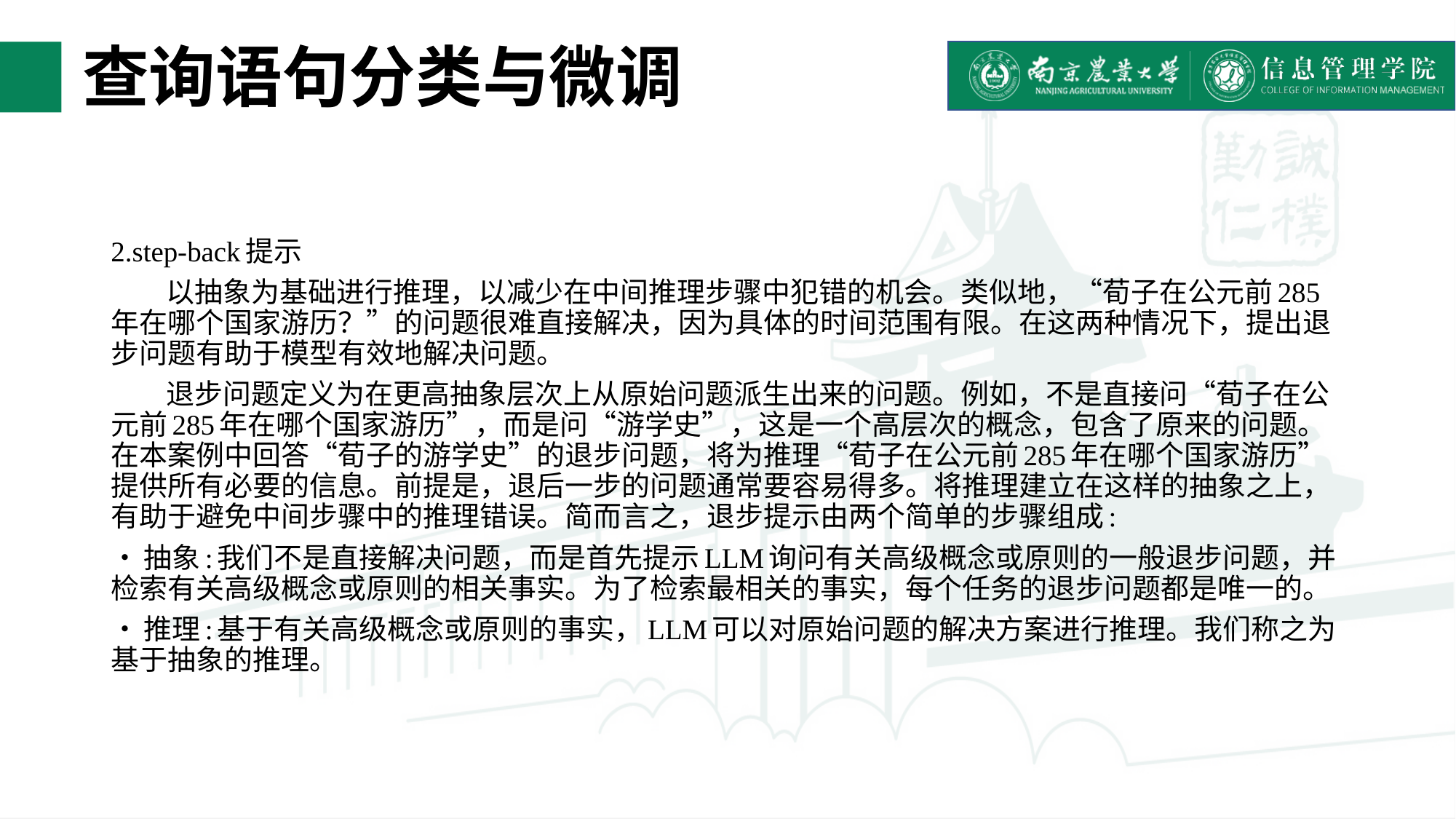

# 查询语句分类与微调
2.step-back提示
        以抽象为基础进行推理，以减少在中间推理步骤中犯错的机会。类似地，“荀子在公元前285年在哪个国家游历？”的问题很难直接解决，因为具体的时间范围有限。在这两种情况下，提出退步问题有助于模型有效地解决问题。
        退步问题定义为在更高抽象层次上从原始问题派生出来的问题。例如，不是直接问“荀子在公元前285年在哪个国家游历”，而是问“游学史”，这是一个高层次的概念，包含了原来的问题。在本案例中回答“荀子的游学史”的退步问题，将为推理“荀子在公元前285年在哪个国家游历”提供所有必要的信息。前提是，退后一步的问题通常要容易得多。将推理建立在这样的抽象之上，有助于避免中间步骤中的推理错误。简而言之，退步提示由两个简单的步骤组成:
•抽象:我们不是直接解决问题，而是首先提示LLM询问有关高级概念或原则的一般退步问题，并检索有关高级概念或原则的相关事实。为了检索最相关的事实，每个任务的退步问题都是唯一的。
•推理:基于有关高级概念或原则的事实，LLM可以对原始问题的解决方案进行推理。我们称之为基于抽象的推理。